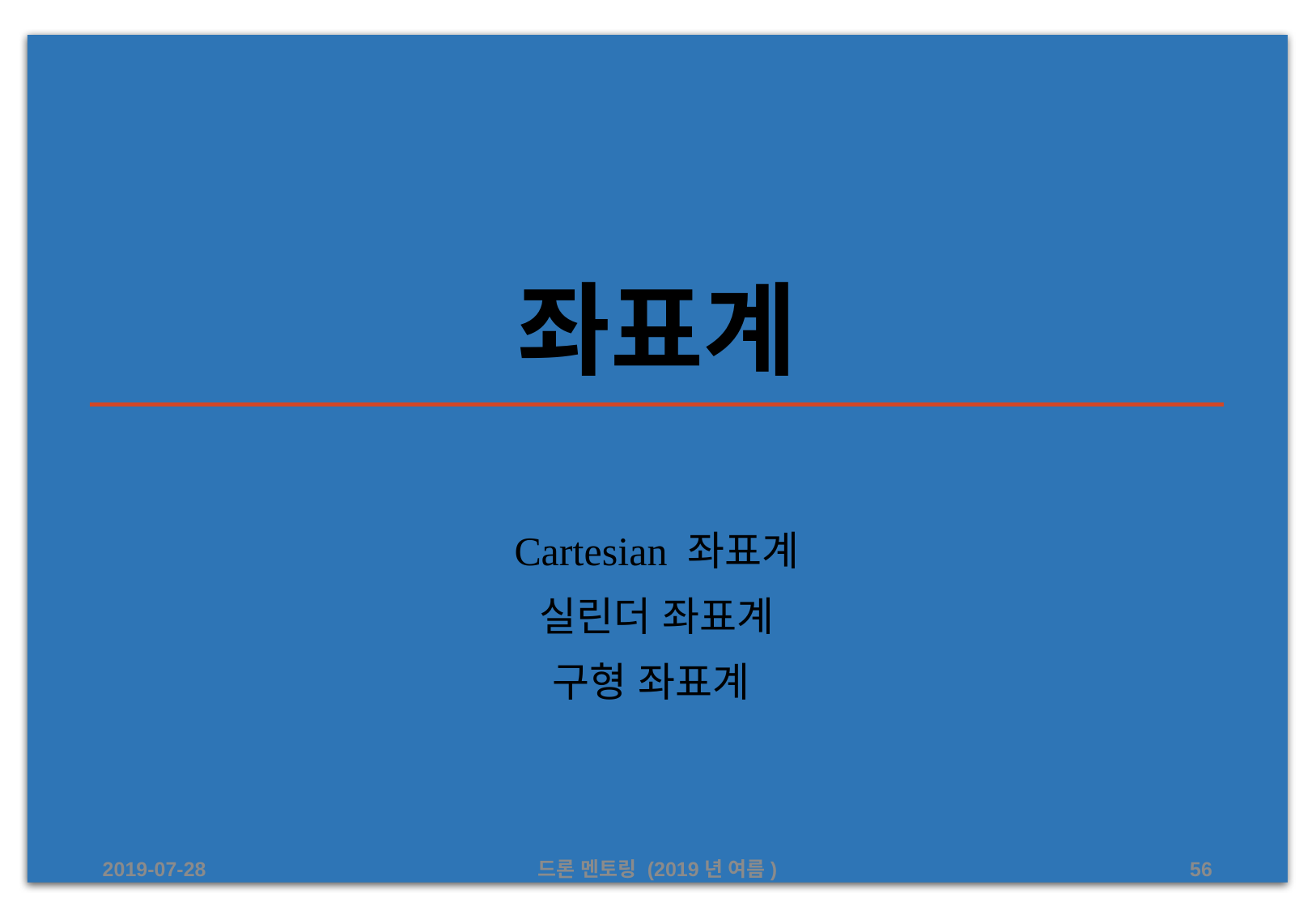

# 좌표계
Cartesian 좌표계
실린더 좌표계
구형 좌표계
2019-07-28
드론 멘토링 (2019년 여름)
56